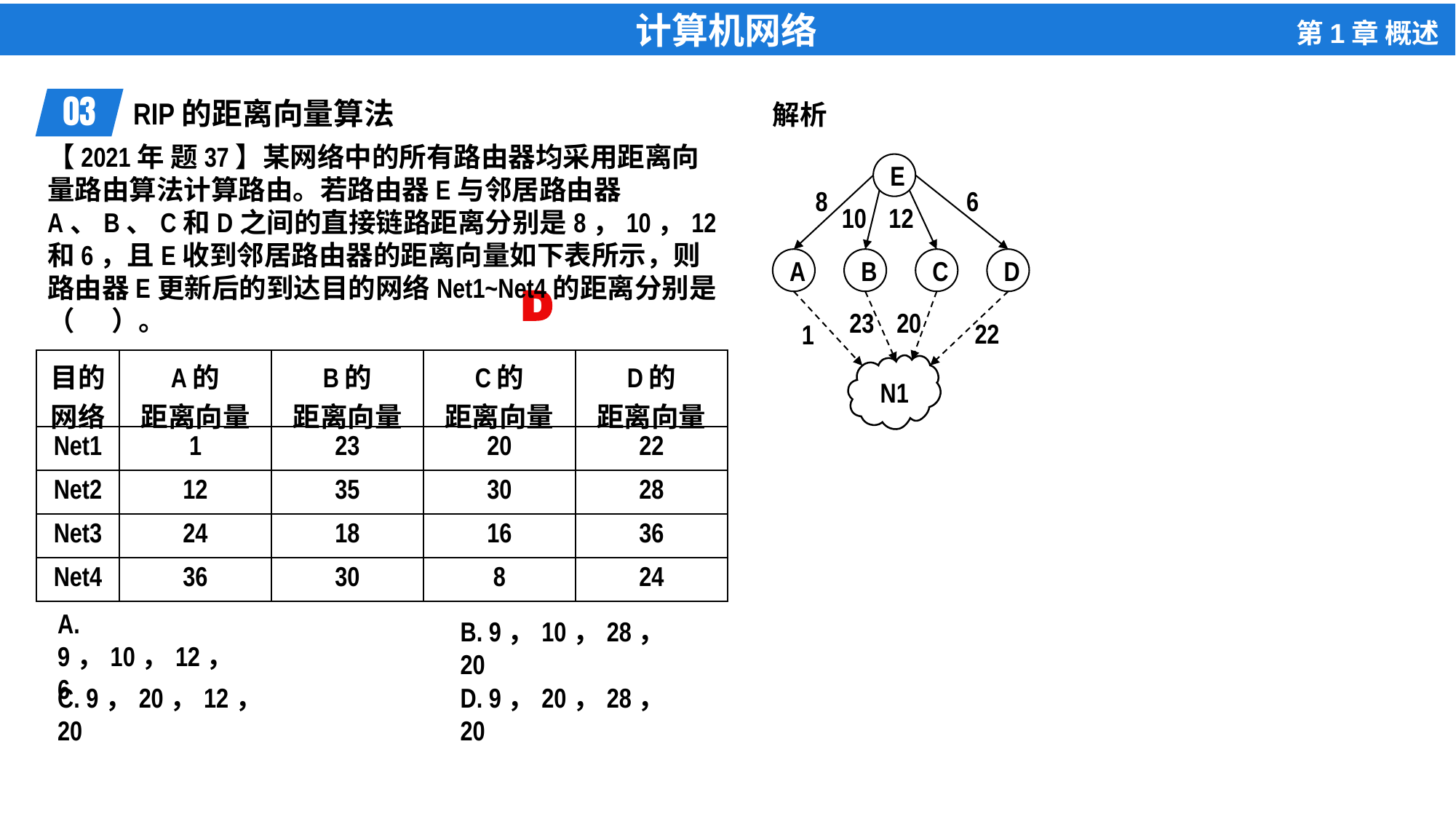

03
RIP的距离向量算法
解析
【2021年 题37】某网络中的所有路由器均采用距离向量路由算法计算路由。若路由器E与邻居路由器A、B、C和D之间的直接链路距离分别是8，10，12和6，且E收到邻居路由器的距离向量如下表所示，则路由器E更新后的到达目的网络Net1~Net4的距离分别是（      ）。
B. 9，10，28，20
A. 9，10，12，6
C. 9，20，12，20
D. 9，20，28，20
E
6
8
10
12
A
B
C
D
D
23
20
22
1
| 目的 网络 | A的 距离向量 | B的 距离向量 | C的 距离向量 | D的 距离向量 |
| --- | --- | --- | --- | --- |
| Net1 | 1 | 23 | 20 | 22 |
| Net2 | 12 | 35 | 30 | 28 |
| Net3 | 24 | 18 | 16 | 36 |
| Net4 | 36 | 30 | 8 | 24 |
N1